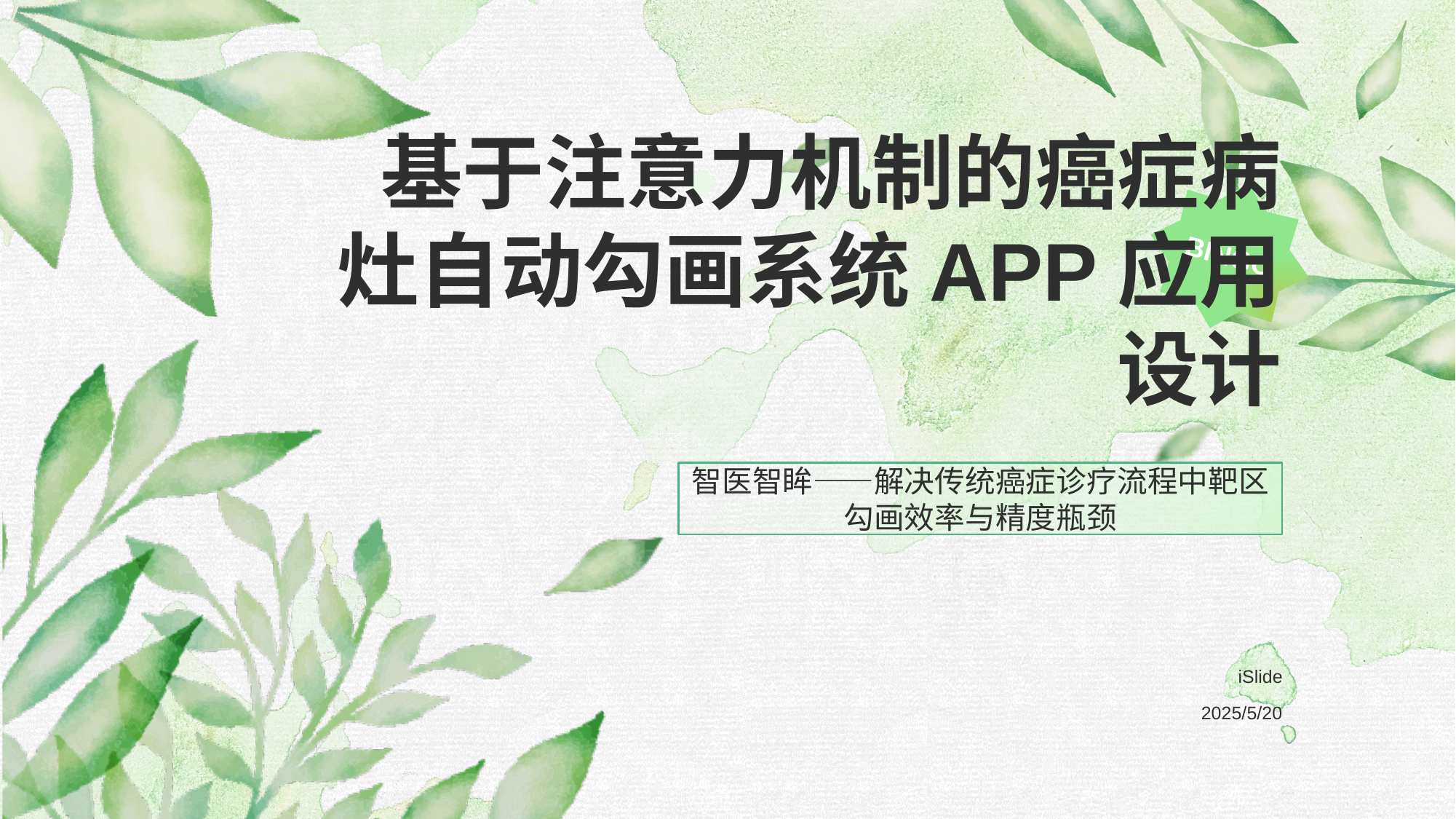

# 基于注意力机制的癌症病灶自动勾画系统APP应用设计
智医智眸——解决传统癌症诊疗流程中靶区勾画效率与精度瓶颈
iSlide
2025/5/20